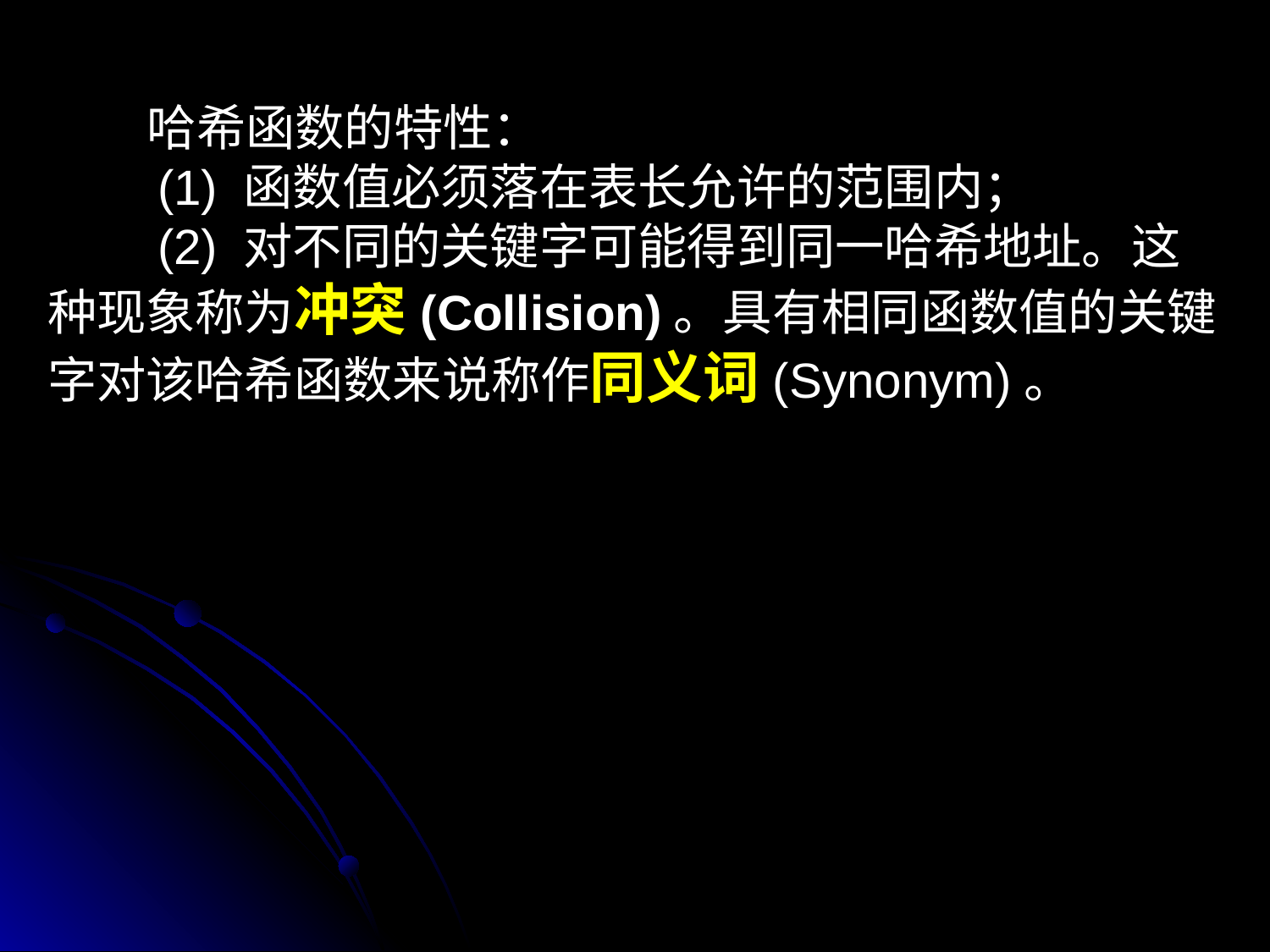

哈希函数的特性：
        (1) 函数值必须落在表长允许的范围内；
        (2) 对不同的关键字可能得到同一哈希地址。这种现象称为冲突(Collision)。具有相同函数值的关键字对该哈希函数来说称作同义词(Synonym)。